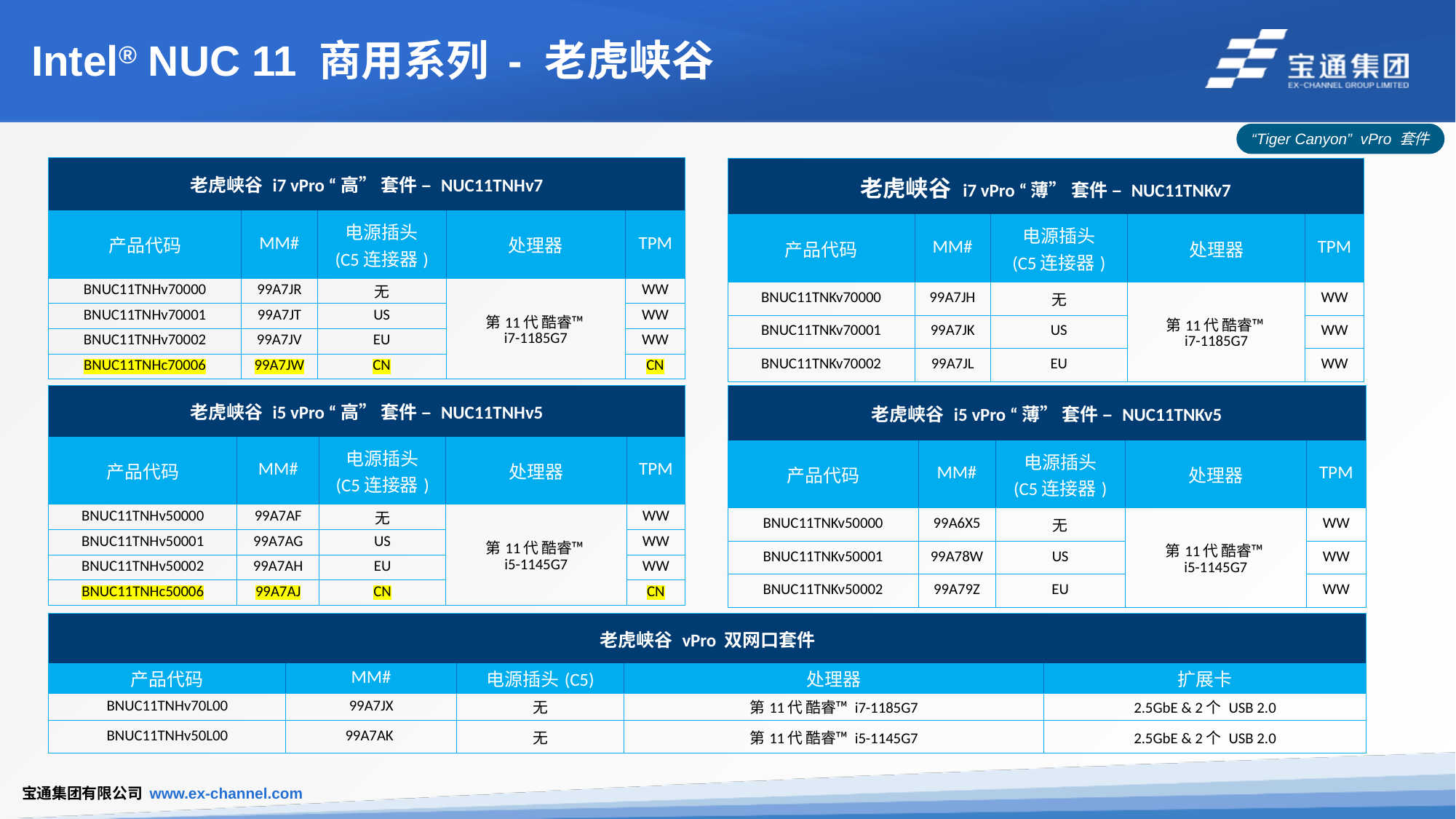

# Intel® NUC 11 商用系列 - 老虎峡谷
“Tiger Canyon”  vPro 套件

| 老虎峡谷 i7 vPro “高” 套件 – NUC11TNHv7 |  |  |  |  |
| --- | --- | --- | --- | --- |
| 产品代码 | MM# | 电源插头 (C5连接器) | 处理器 | TPM |
| BNUC11TNHv70000 | 99A7JR | 无 | 第11代 酷睿™ i7-1185G7 | WW |
| BNUC11TNHv70001 | 99A7JT | US |  | WW |
| BNUC11TNHv70002 | 99A7JV | EU |  | WW |
| BNUC11TNHc70006 | 99A7JW | CN |  | CN |
| 老虎峡谷 i7 vPro “薄” 套件 – NUC11TNKv7 |  |  |  |  |
| --- | --- | --- | --- | --- |
| 产品代码 | MM# | 电源插头 (C5连接器) | 处理器 | TPM |
| BNUC11TNKv70000 | 99A7JH | 无 | 第11代 酷睿™ i7-1185G7 | WW |
| BNUC11TNKv70001 | 99A7JK | US |  | WW |
| BNUC11TNKv70002 | 99A7JL | EU |  | WW |
| 老虎峡谷 i5 vPro “高” 套件 – NUC11TNHv5 |  |  |  |  |
| --- | --- | --- | --- | --- |
| 产品代码 | MM# | 电源插头 (C5连接器) | 处理器 | TPM |
| BNUC11TNHv50000 | 99A7AF | 无 | 第11代 酷睿™ i5-1145G7 | WW |
| BNUC11TNHv50001 | 99A7AG | US |  | WW |
| BNUC11TNHv50002 | 99A7AH | EU |  | WW |
| BNUC11TNHc50006 | 99A7AJ | CN |  | CN |
| 老虎峡谷 i5 vPro “薄” 套件 – NUC11TNKv5 |  |  |  |  |
| --- | --- | --- | --- | --- |
| 产品代码 | MM# | 电源插头 (C5连接器) | 处理器 | TPM |
| BNUC11TNKv50000 | 99A6X5 | 无 | 第11代 酷睿™ i5-1145G7 | WW |
| BNUC11TNKv50001 | 99A78W | US |  | WW |
| BNUC11TNKv50002 | 99A79Z | EU |  | WW |
| 老虎峡谷 vPro 双网口套件 |  |  |  |  |
| --- | --- | --- | --- | --- |
| 产品代码 | MM# | 电源插头(C5) | 处理器 | 扩展卡 |
| BNUC11TNHv70L00 | 99A7JX | 无 | 第11代 酷睿™ i7-1185G7 | 2.5GbE & 2个 USB 2.0 |
| BNUC11TNHv50L00 | 99A7AK | 无 | 第11代 酷睿™ i5-1145G7 | 2.5GbE & 2个 USB 2.0 |